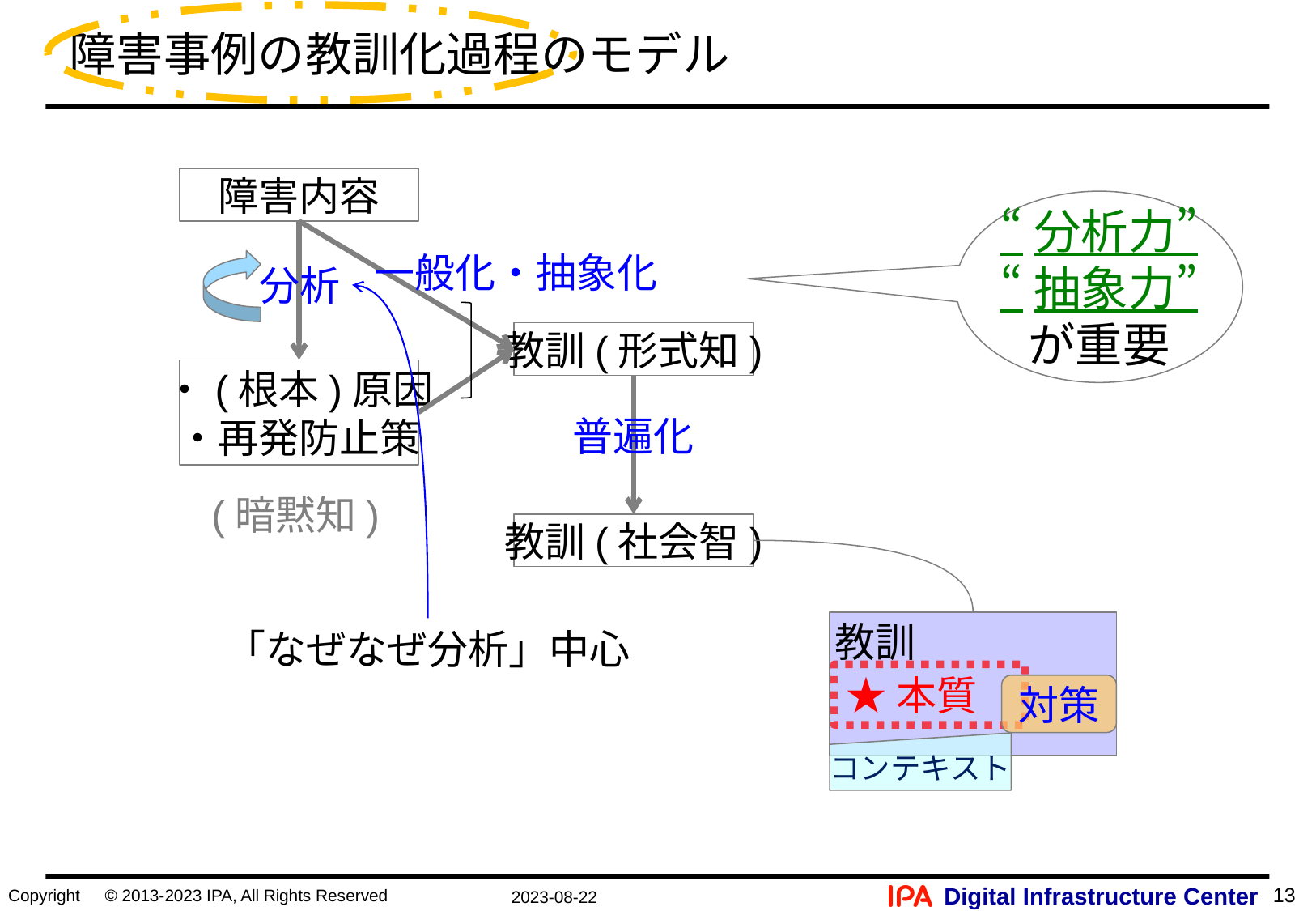

# 障害事例の教訓化過程のモデル
障害内容
“分析力”
“抽象力”
が重要
一般化・抽象化

分析

教訓(形式知)
・(根本)原因
・再発防止策
普遍化
(暗黙知)
教訓(社会智)
教訓
★本質
対策
コンテキスト
「なぜなぜ分析」中心